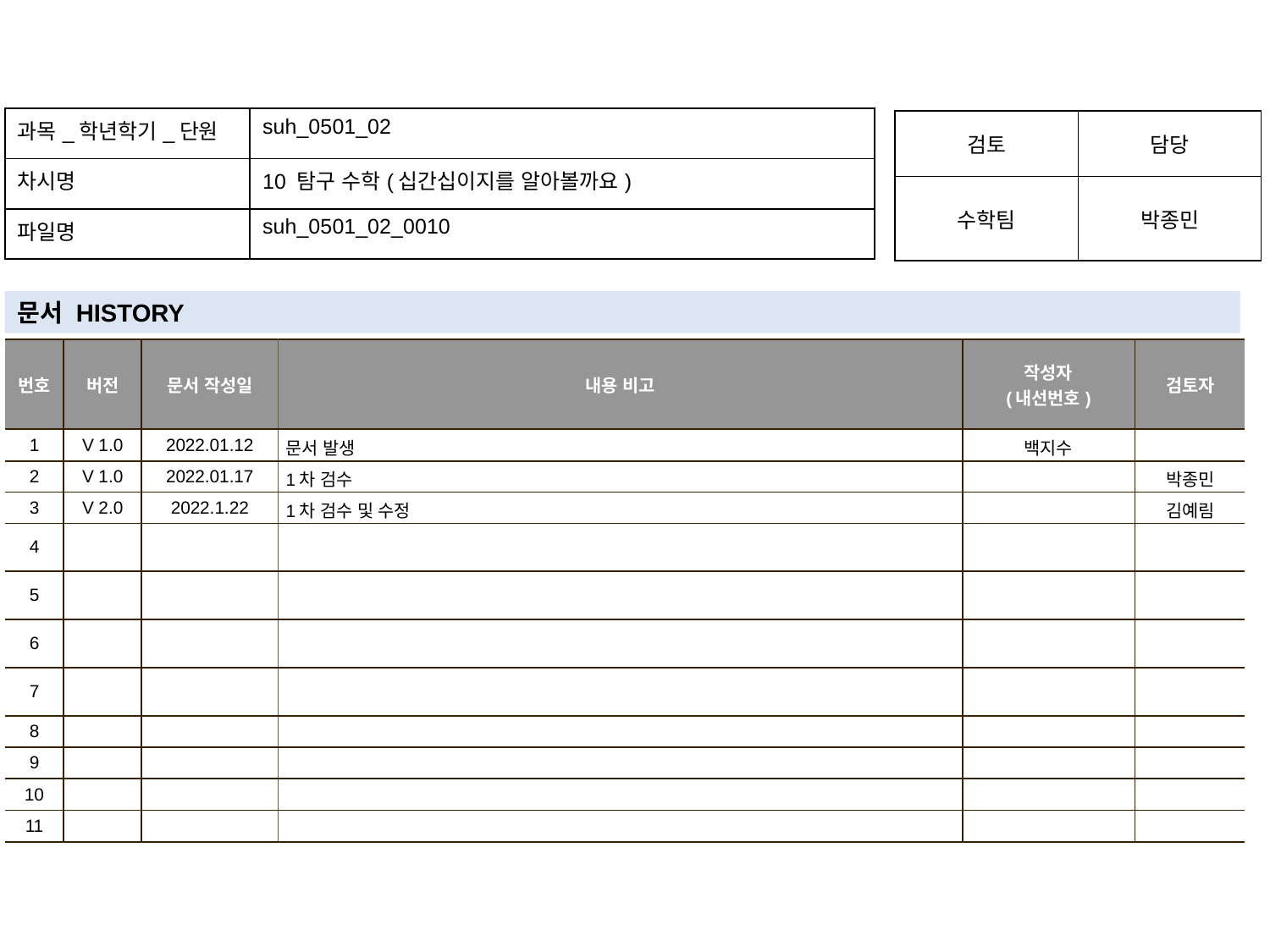

| 과목\_학년학기\_단원 | suh\_0501\_02 |
| --- | --- |
| 차시명 | 10 탐구 수학(십간십이지를 알아볼까요) |
| 파일명 | suh\_0501\_02\_0010 |
| 검토 | 담당 |
| --- | --- |
| 수학팀 | 박종민 |
문서 HISTORY
| 번호 | 버전 | 문서 작성일 | 내용 비고 | 작성자 (내선번호) | 검토자 |
| --- | --- | --- | --- | --- | --- |
| 1 | V 1.0 | 2022.01.12 | 문서 발생 | 백지수 |  |
| 2 | V 1.0 | 2022.01.17 | 1차 검수 |  | 박종민 |
| 3 | V 2.0 | 2022.1.22 | 1차 검수 및 수정 |  | 김예림 |
| 4 |  |  |  |  |  |
| 5 |  |  |  |  |  |
| 6 |  |  |  |  |  |
| 7 |  |  |  |  |  |
| 8 |  |  |  |  |  |
| 9 |  |  |  |  |  |
| 10 |  |  |  |  |  |
| 11 |  |  |  |  |  |